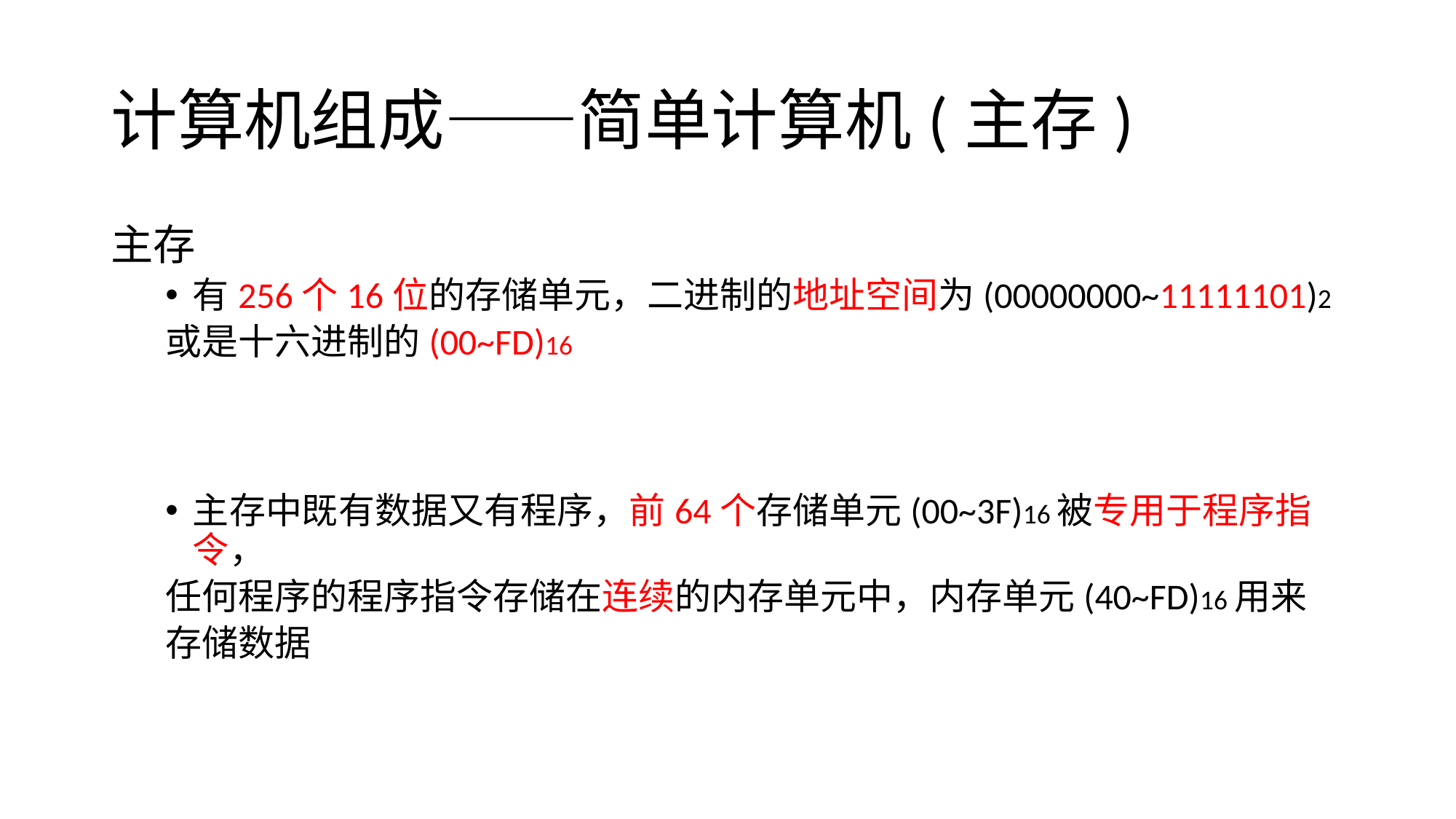

# 计算机组成——简单计算机(主存)
主存
有256个16位的存储单元，二进制的地址空间为(00000000~11111101)2
或是十六进制的(00~FD)16

主存中既有数据又有程序，前64个存储单元(00~3F)16被专用于程序指令，
任何程序的程序指令存储在连续的内存单元中，内存单元(40~FD)16用来
存储数据